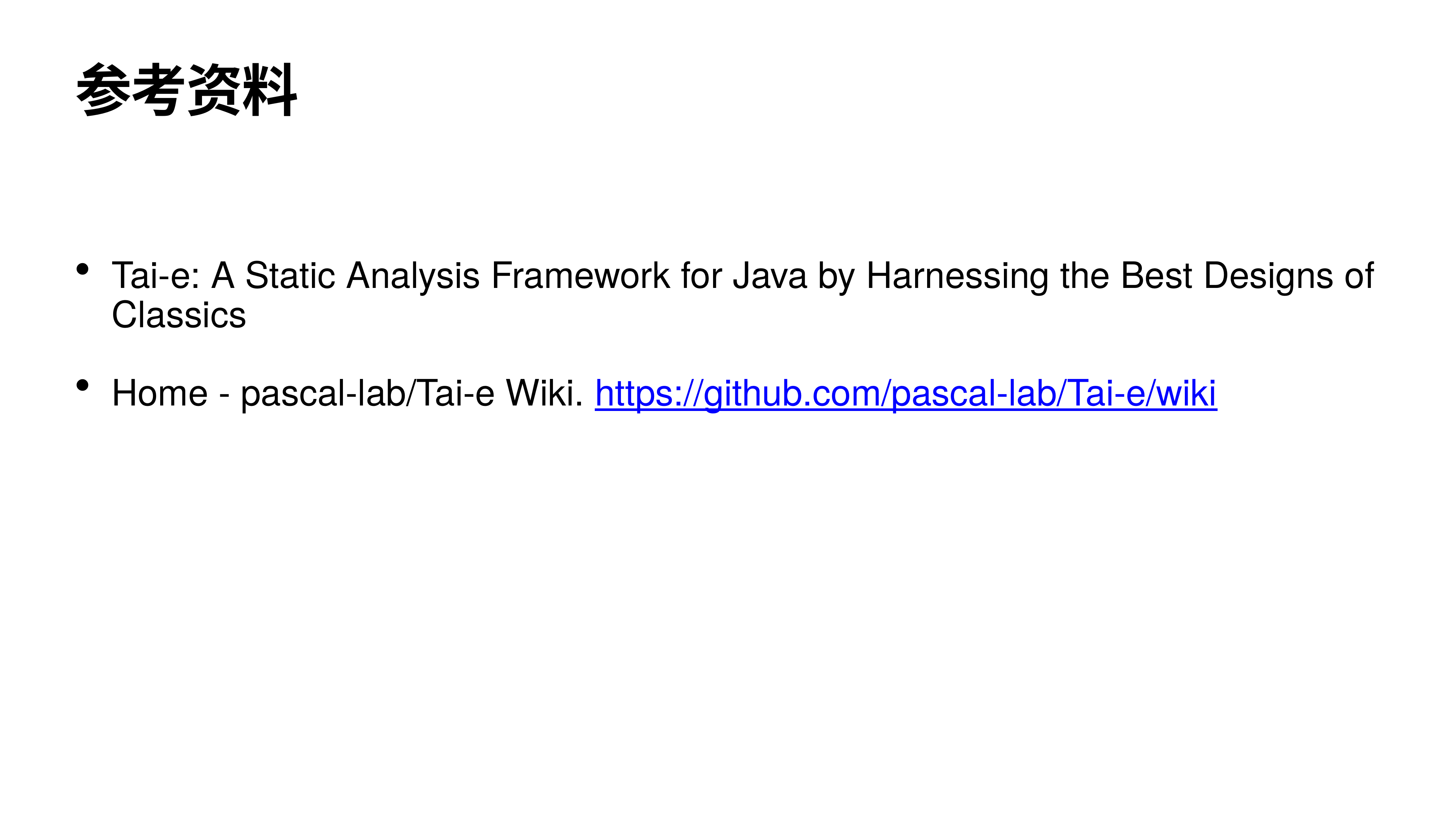

# 参考资料
Tai-e: A Static Analysis Framework for Java by Harnessing the Best Designs of Classics
Home - pascal-lab/Tai-e Wiki. https://github.com/pascal-lab/Tai-e/wiki